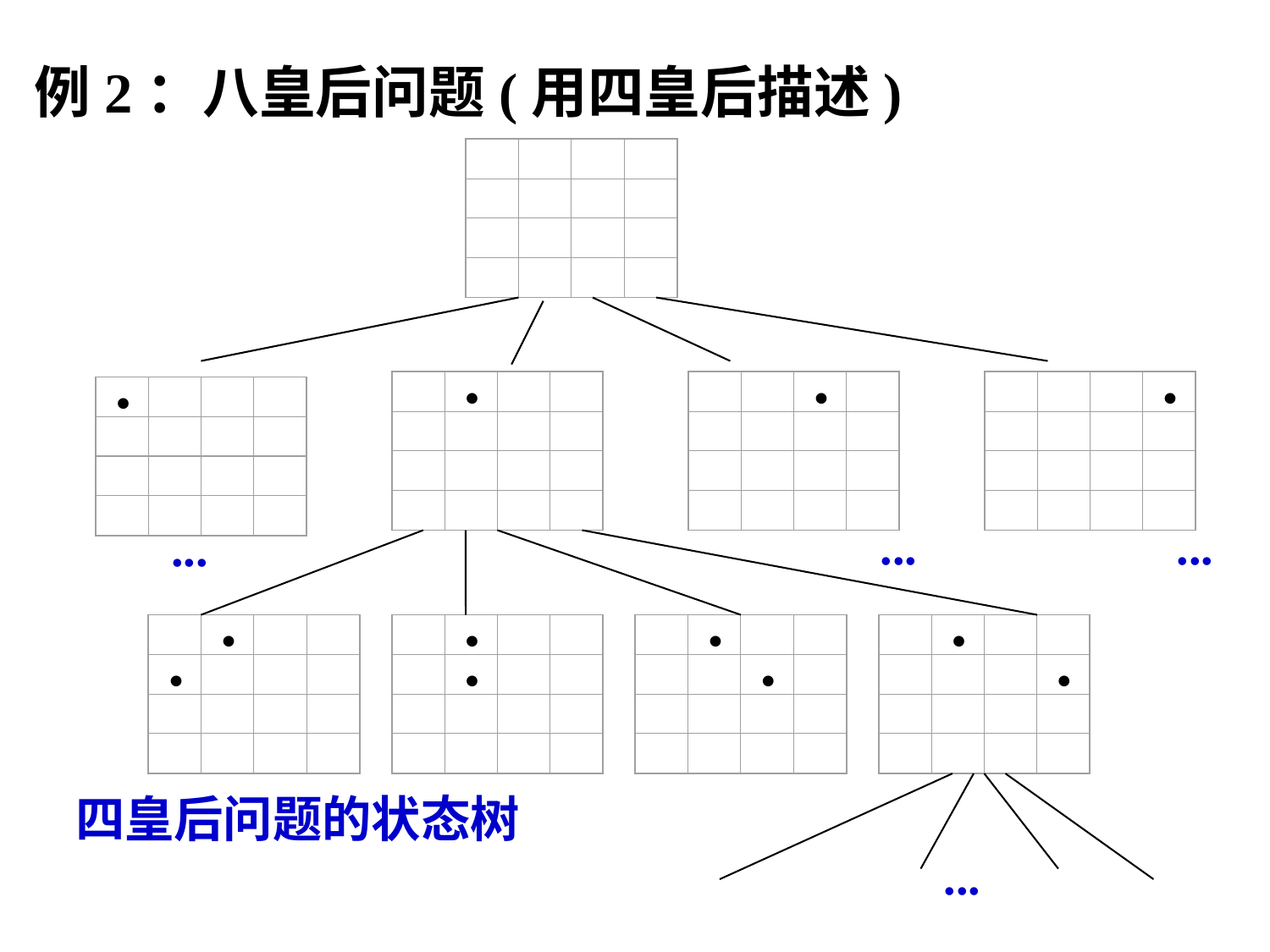

例2：八皇后问题(用四皇后描述)

•

•

•

•

...
...
...

•

•

•

•

•

•

•

•

四皇后问题的状态树
...